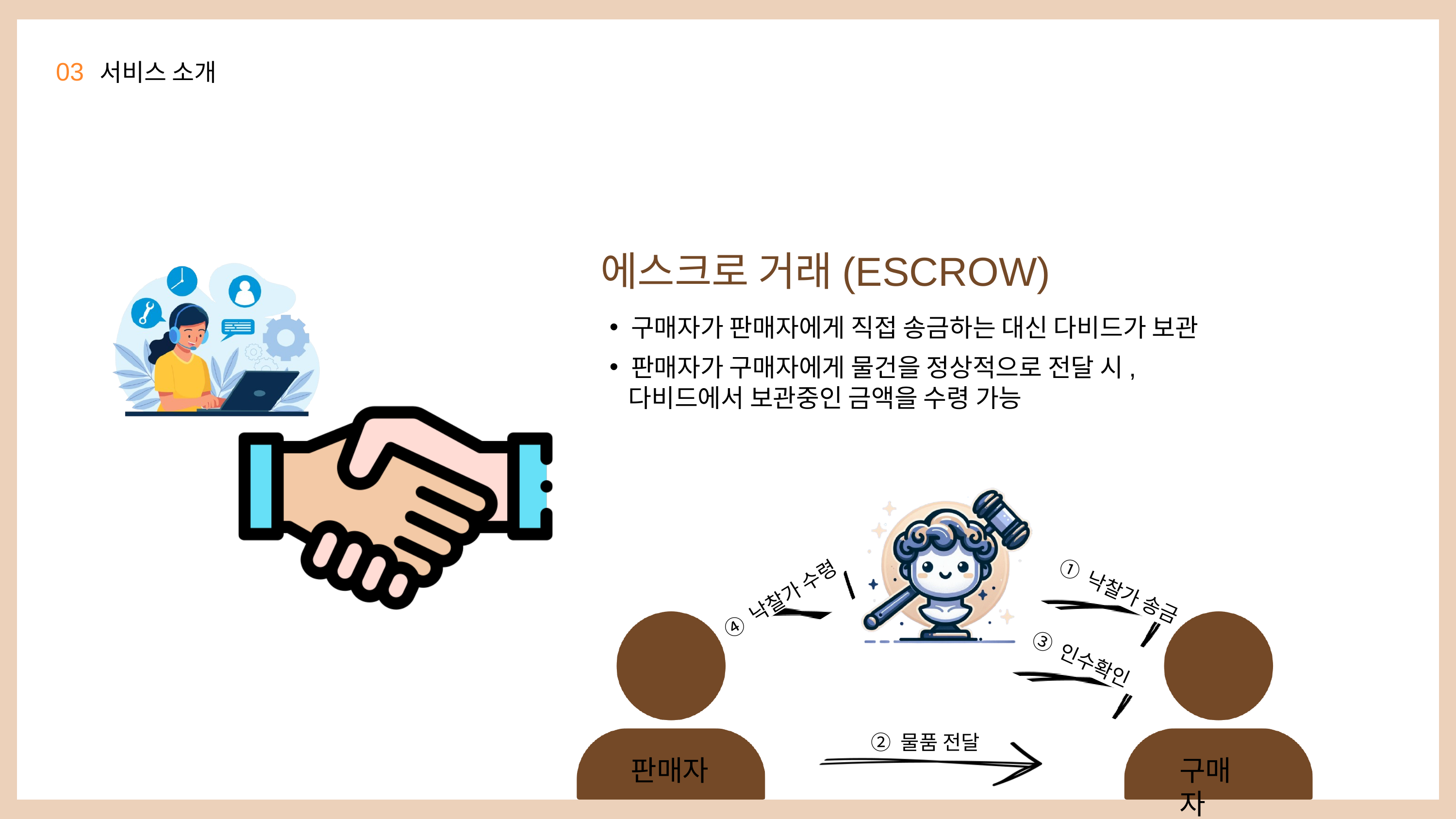

03
서비스 소개

에스크로 거래(ESCROW)
구매자가 판매자에게 직접 송금하는 대신 다비드가 보관
판매자가 구매자에게 물건을 정상적으로 전달 시,
      다비드에서 보관중인 금액을 수령 가능

④ 낙찰가 수령
① 낙찰가 송금

③ 인수확인

② 물품 전달

판매자
구매자